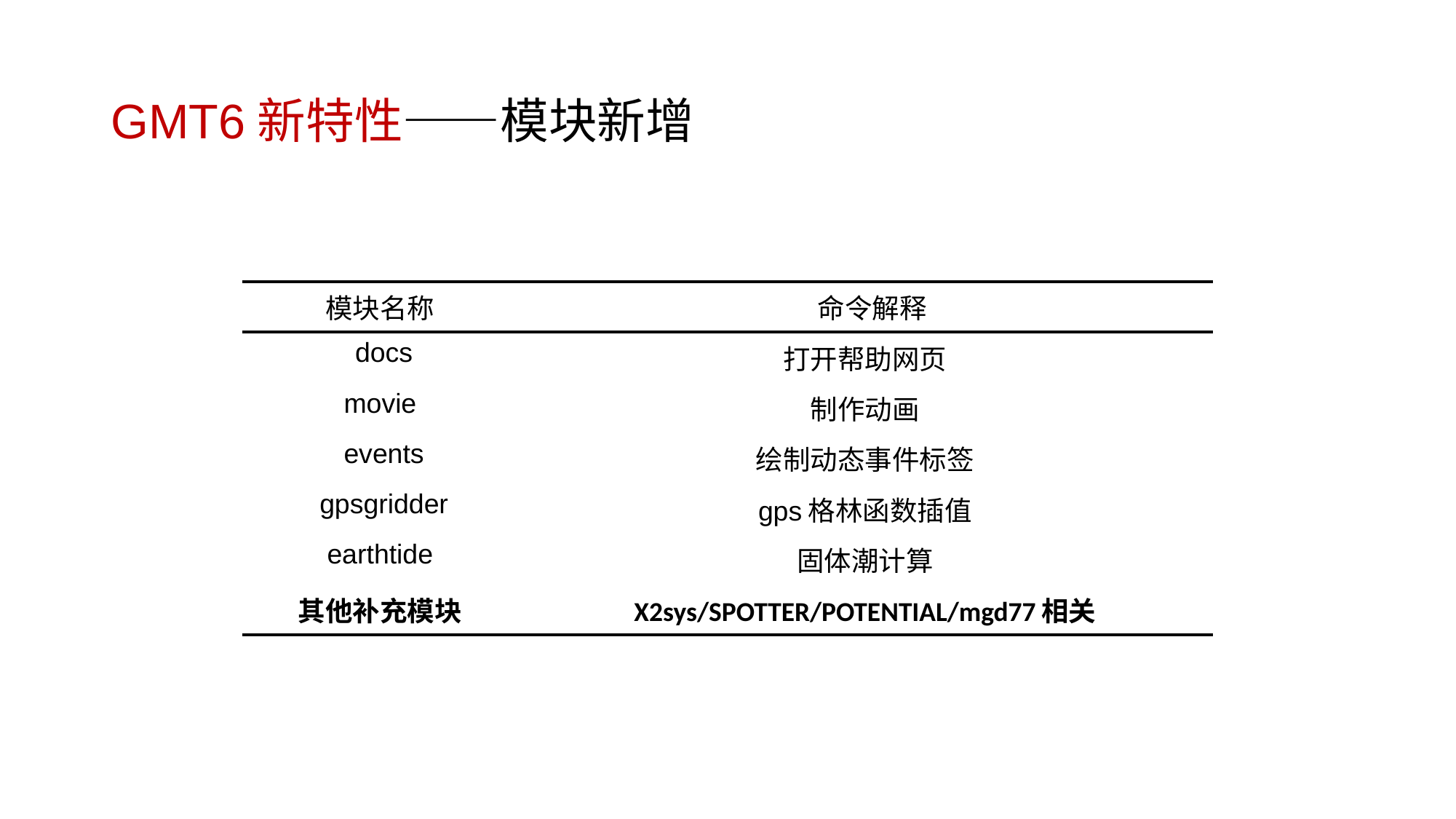

# GMT6新特性——模块新增

| 模块名称 | 命令解释 |
| --- | --- |
| docs | 打开帮助网页 |
| movie | 制作动画 |
| events | 绘制动态事件标签 |
| gpsgridder | gps格林函数插值 |
| earthtide | 固体潮计算 |
| 其他补充模块 | X2sys/SPOTTER/POTENTIAL/mgd77相关 |